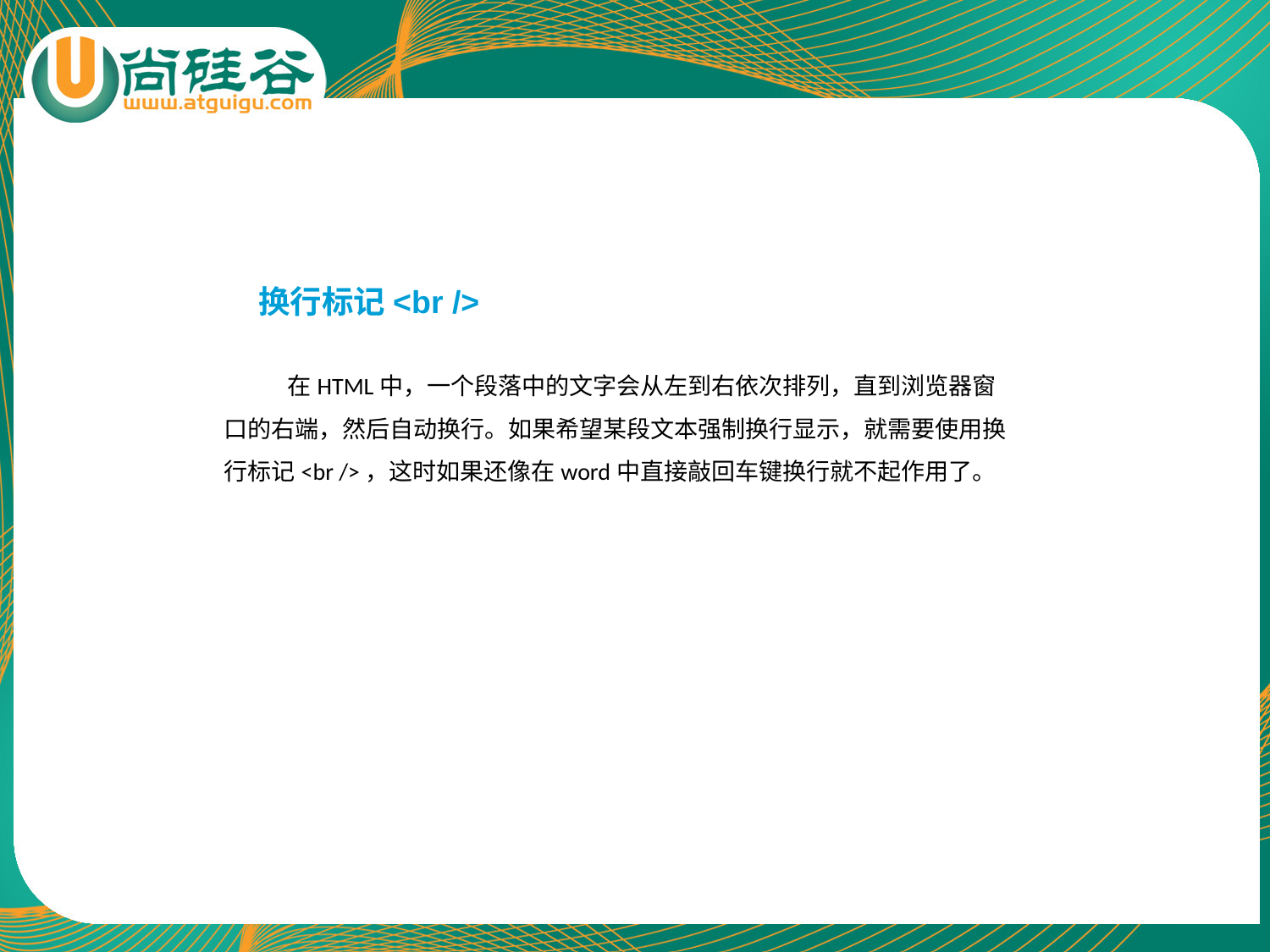

换行标记<br />
# 在HTML中，一个段落中的文字会从左到右依次排列，直到浏览器窗口的右端，然后自动换行。如果希望某段文本强制换行显示，就需要使用换行标记<br />，这时如果还像在word中直接敲回车键换行就不起作用了。